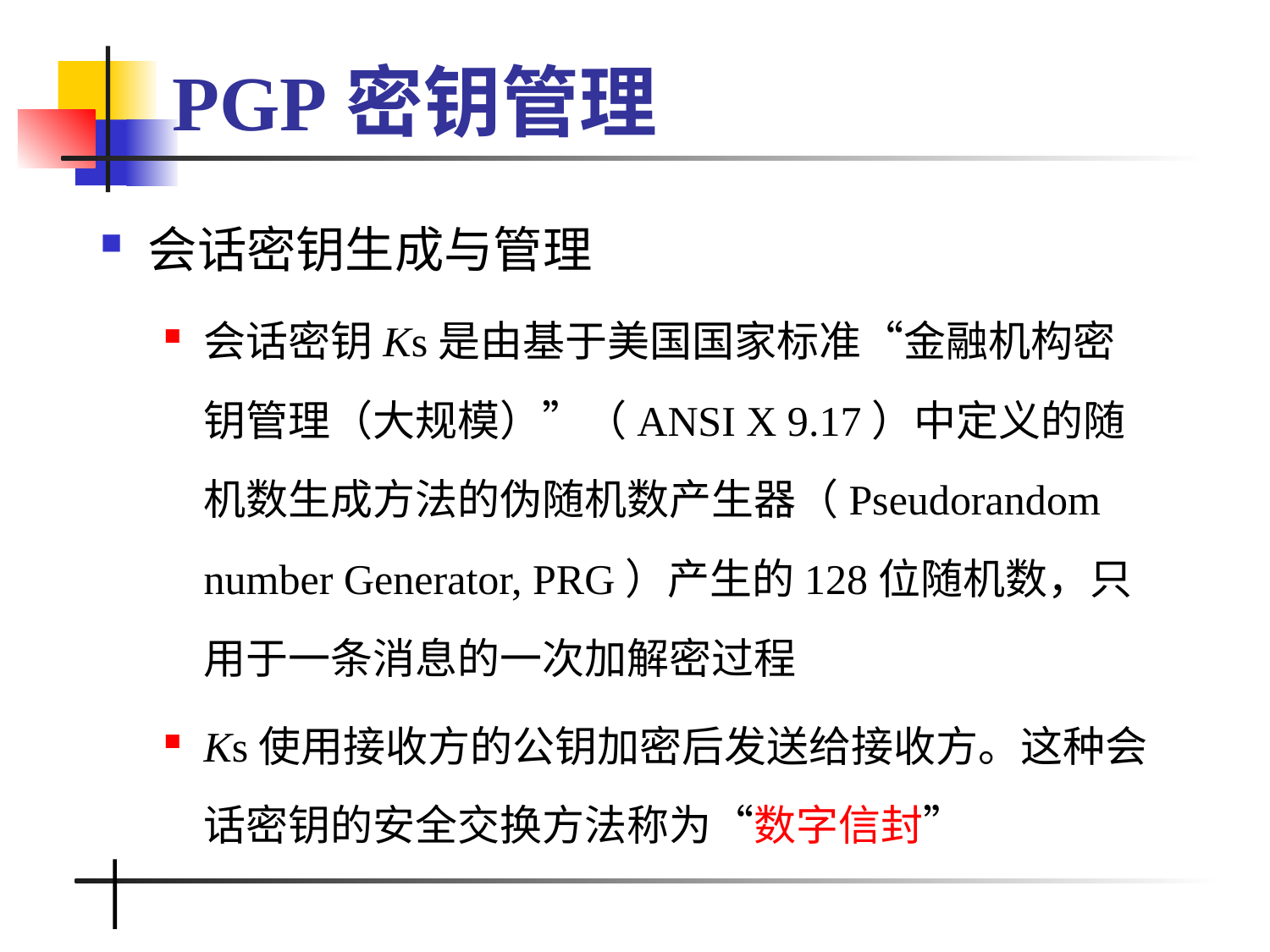

# PGP密钥管理
会话密钥生成与管理
会话密钥Ks是由基于美国国家标准“金融机构密钥管理（大规模）”（ANSI X 9.17）中定义的随机数生成方法的伪随机数产生器（Pseudorandom number Generator, PRG）产生的128位随机数，只用于一条消息的一次加解密过程
Ks使用接收方的公钥加密后发送给接收方。这种会话密钥的安全交换方法称为“数字信封”